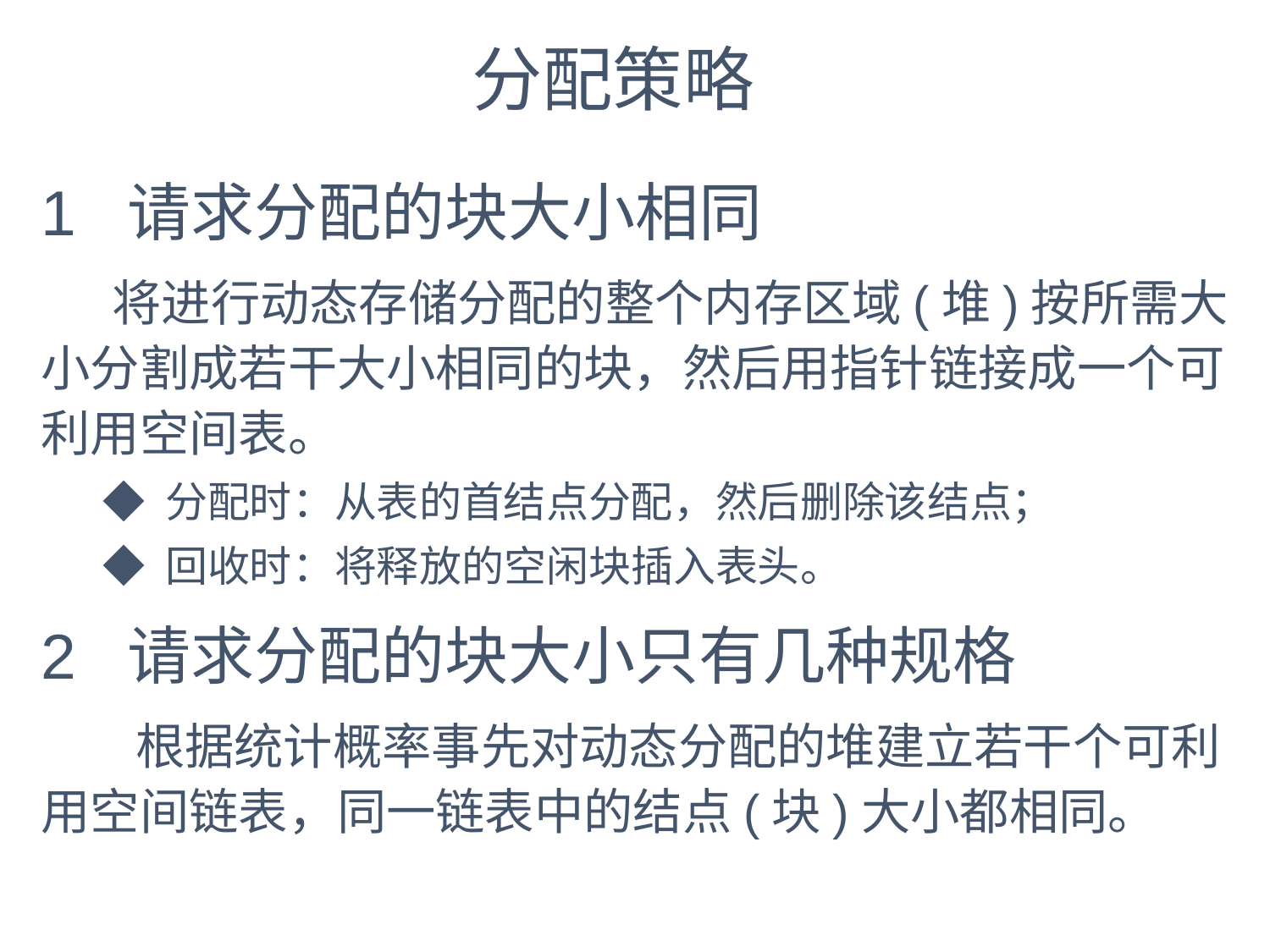

分配策略
1  请求分配的块大小相同
        将进行动态存储分配的整个内存区域(堆)按所需大小分割成若干大小相同的块，然后用指针链接成一个可利用空间表。
◆ 分配时：从表的首结点分配，然后删除该结点；
◆ 回收时：将释放的空闲块插入表头。
2  请求分配的块大小只有几种规格
           根据统计概率事先对动态分配的堆建立若干个可利用空间链表，同一链表中的结点(块)大小都相同。